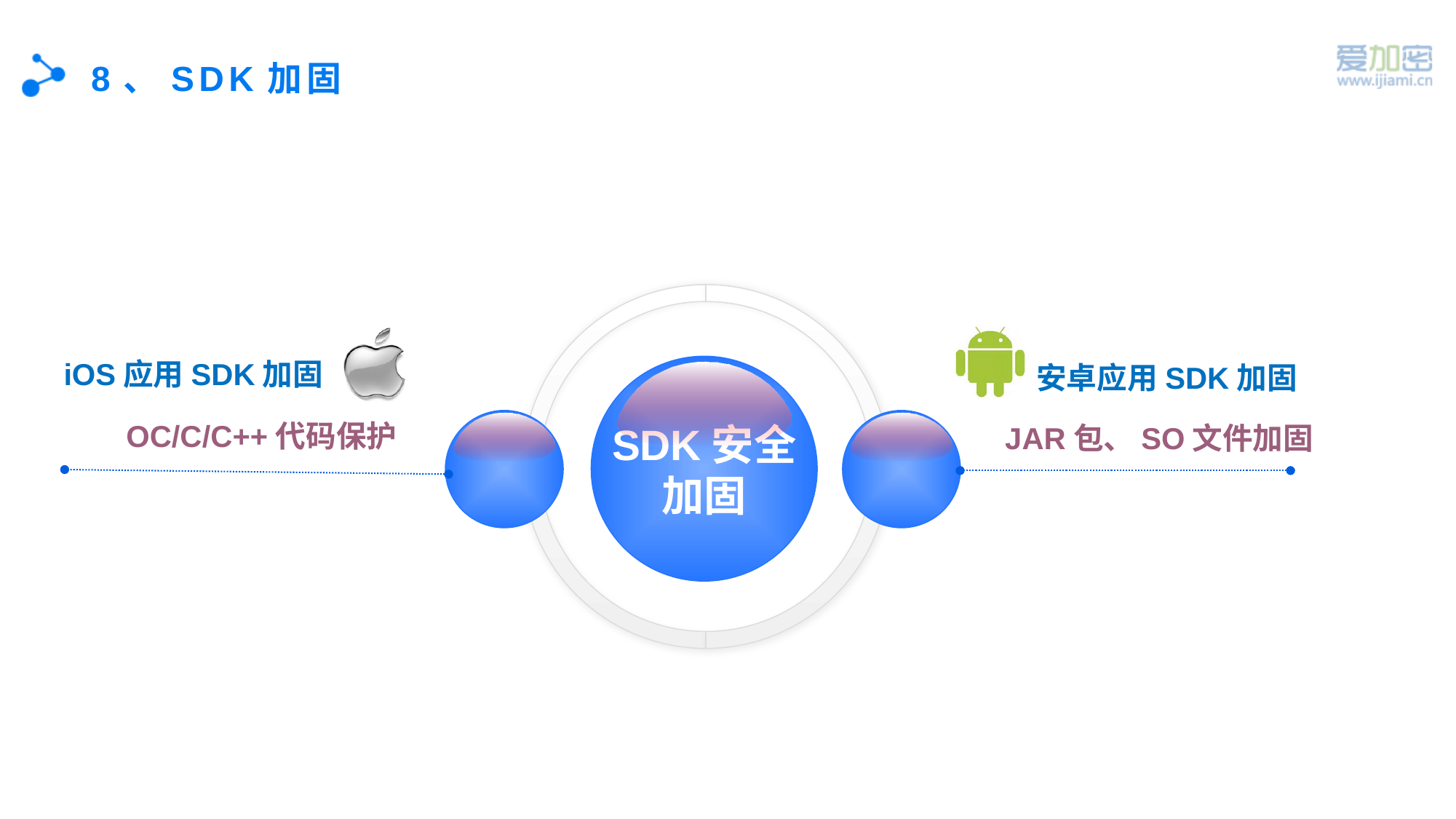

# 8、SDK加固

iOS应用SDK加固
安卓应用SDK加固
SDK安全
加固

学

OC/C/C++代码保护
JAR包、SO文件加固